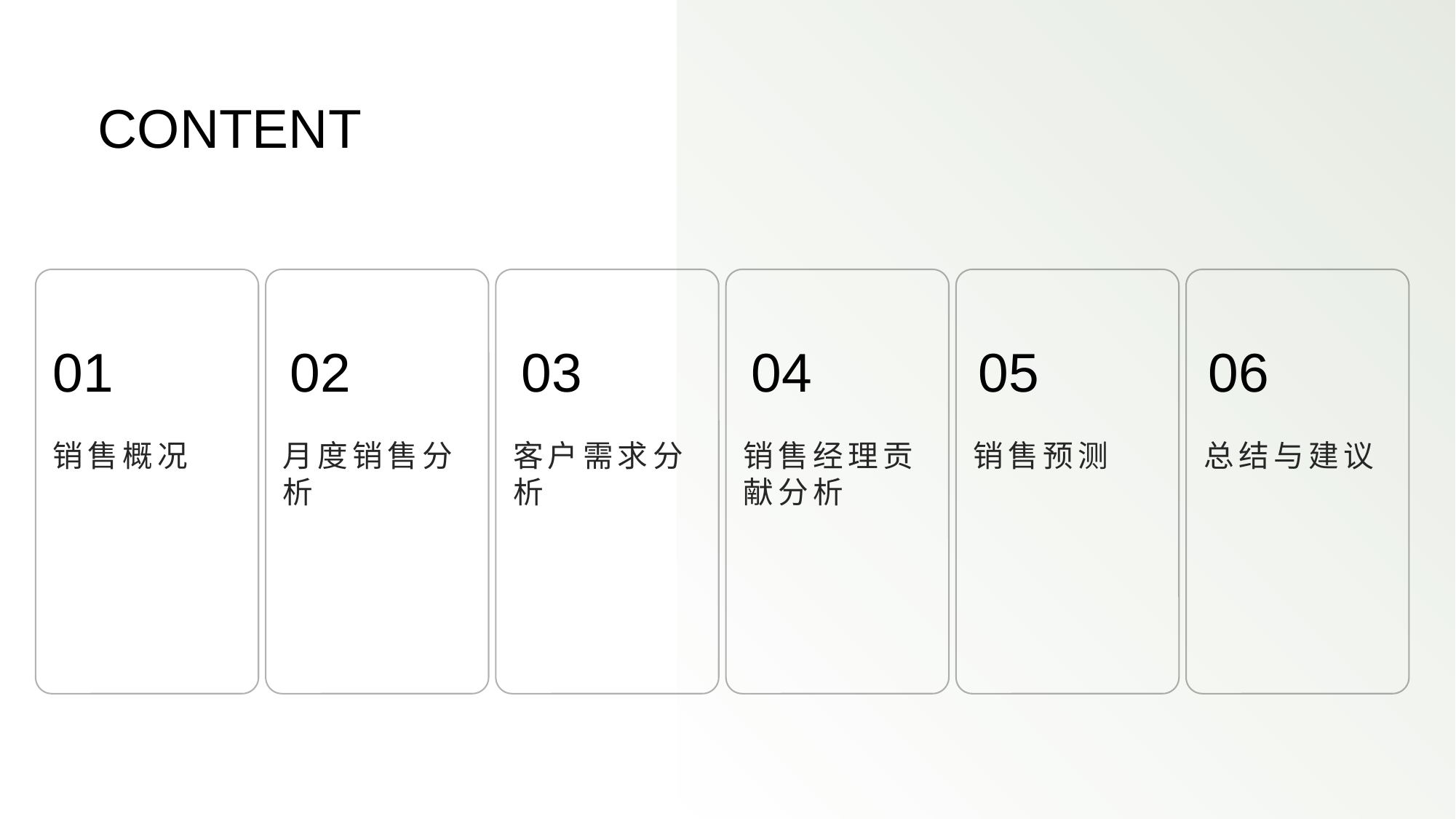

CONTENT

01
02
03
04
05
06
销售概况
月度销售分析
客户需求分析
销售经理贡献分析
销售预测
总结与建议